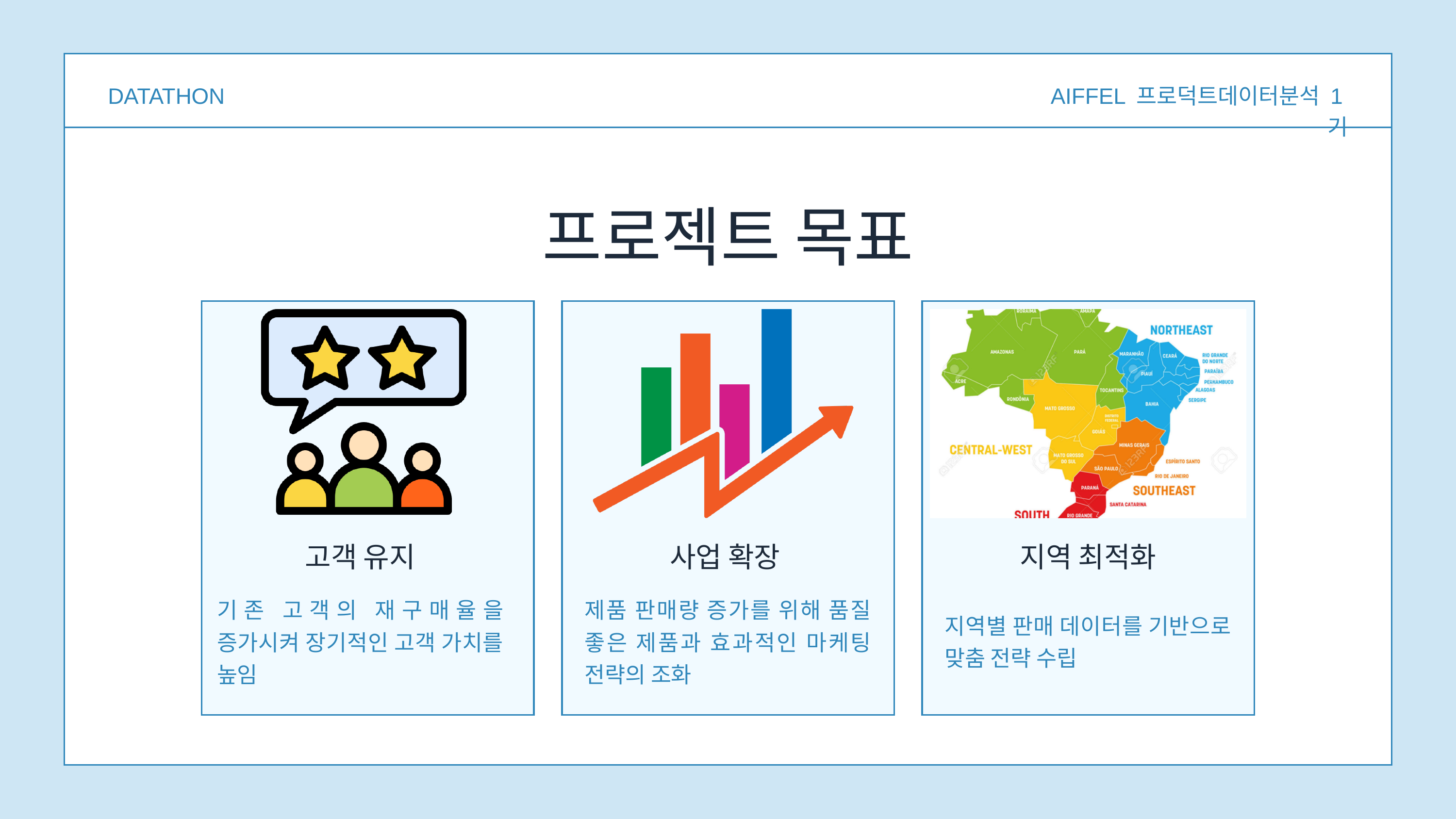

DATATHON

AIFFEL 프로덕트데이터분석 1기

프로젝트 목표

고객 유지
사업 확장
지역 최적화
기존 고객의 재구매율을 증가시켜 장기적인 고객 가치를 높임
제품 판매량 증가를 위해 품질 좋은 제품과 효과적인 마케팅 전략의 조화
지역별 판매 데이터를 기반으로 맞춤 전략 수립